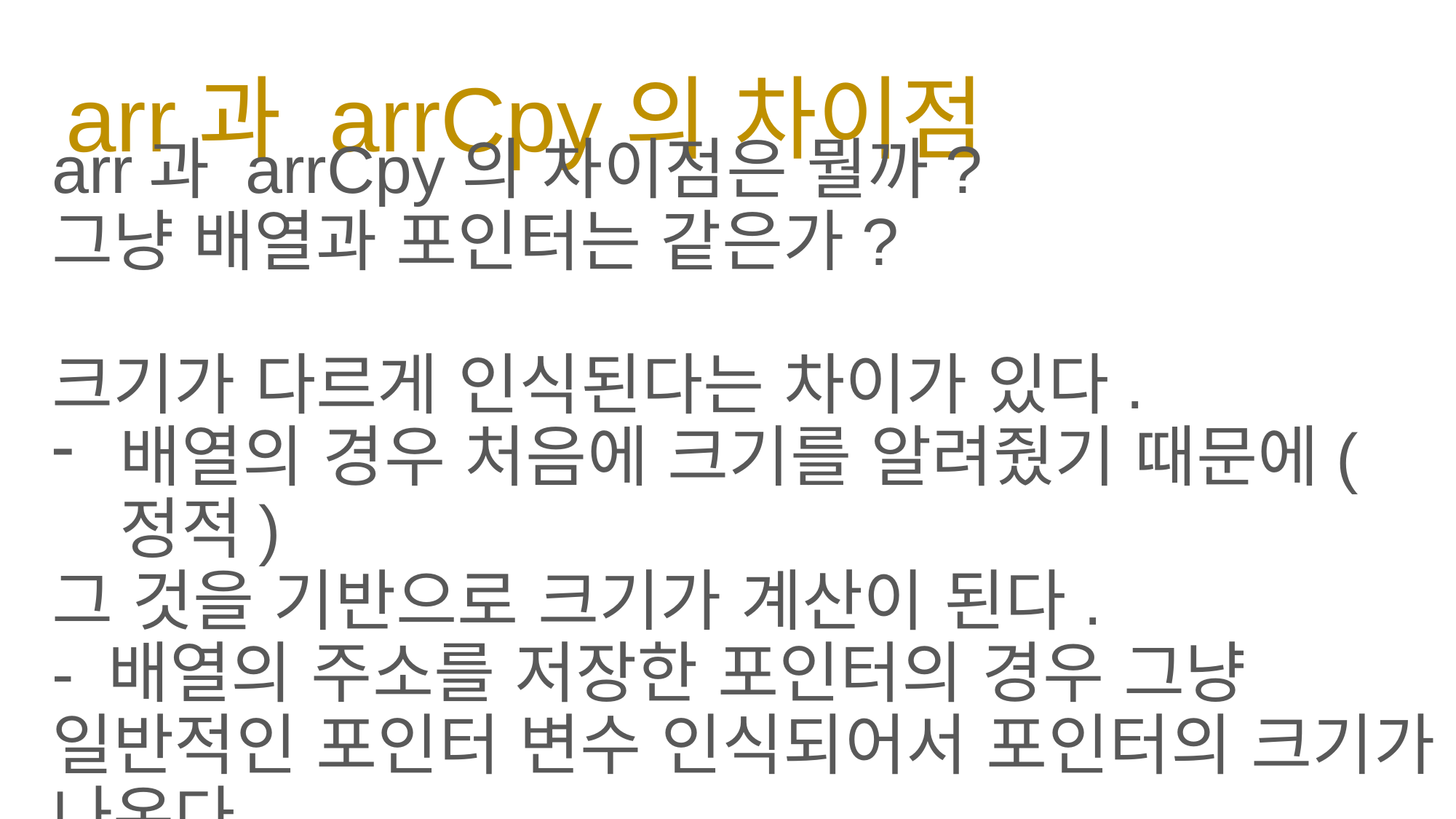

# arr과 arrCpy의 차이점
arr과 arrCpy의 차이점은 뭘까?
그냥 배열과 포인터는 같은가?

크기가 다르게 인식된다는 차이가 있다.
배열의 경우 처음에 크기를 알려줬기 때문에(정적)
그 것을 기반으로 크기가 계산이 된다.
- 배열의 주소를 저장한 포인터의 경우 그냥 일반적인 포인터 변수 인식되어서 포인터의 크기가 나온다.